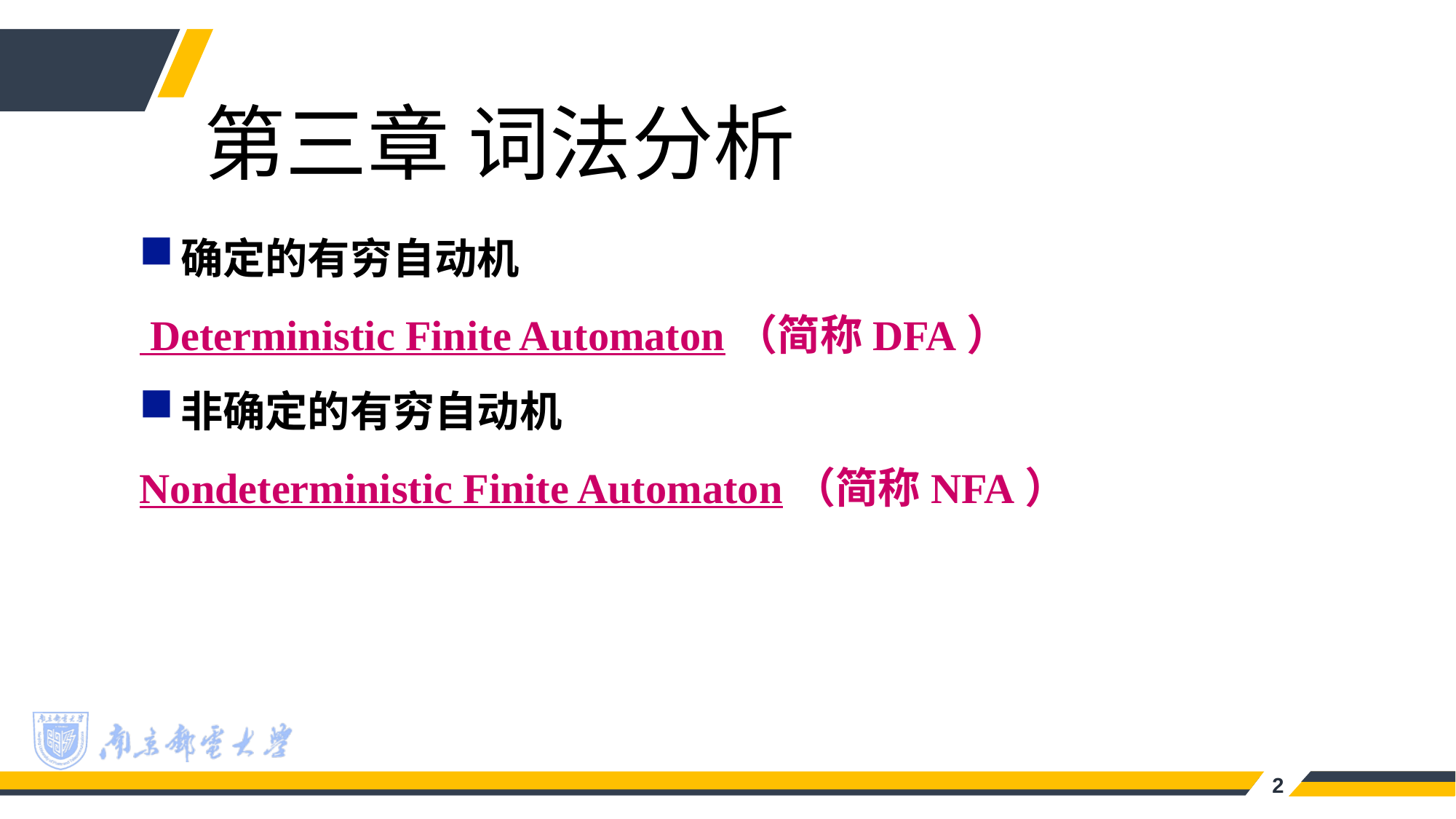

第三章 词法分析
确定的有穷自动机
 Deterministic Finite Automaton（简称DFA）
非确定的有穷自动机
Nondeterministic Finite Automaton（简称NFA）
2